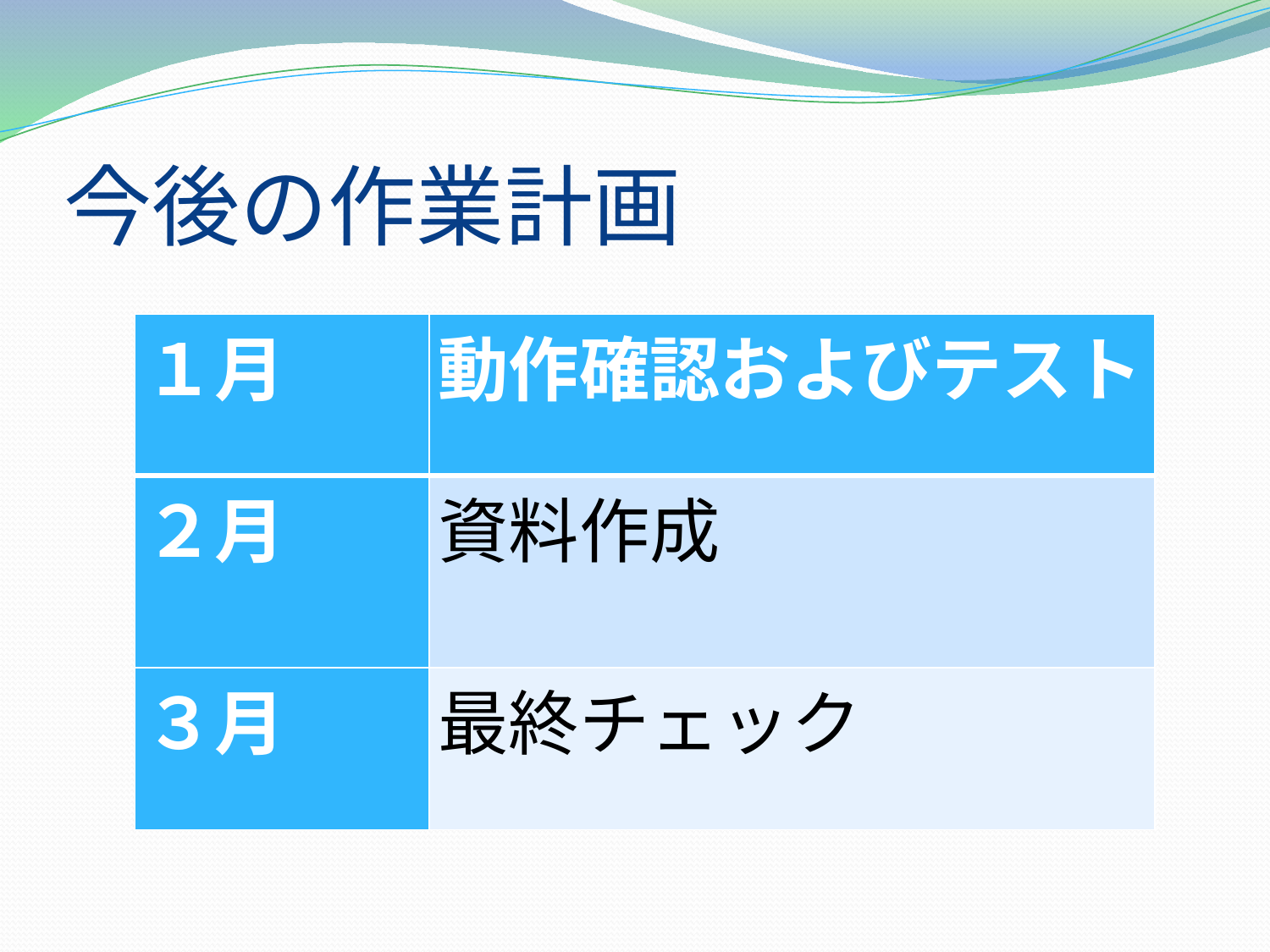

# 今後の作業計画
| １月 | 動作確認およびテスト |
| --- | --- |
| ２月 | 資料作成 |
| ３月 | 最終チェック |